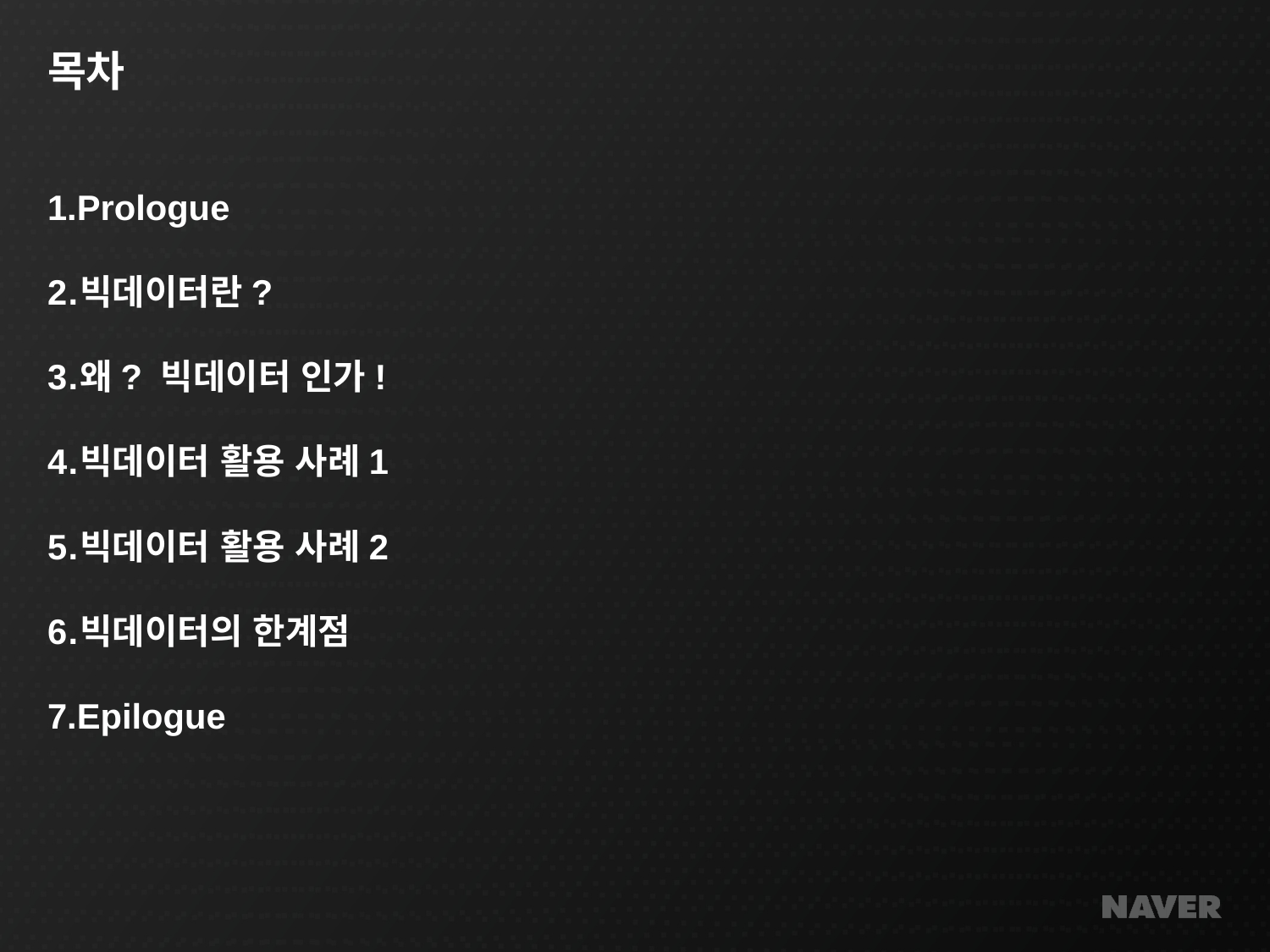

# 목차
Prologue
빅데이터란?
왜? 빅데이터 인가!
빅데이터 활용 사례1
빅데이터 활용 사례2
빅데이터의 한계점
Epilogue